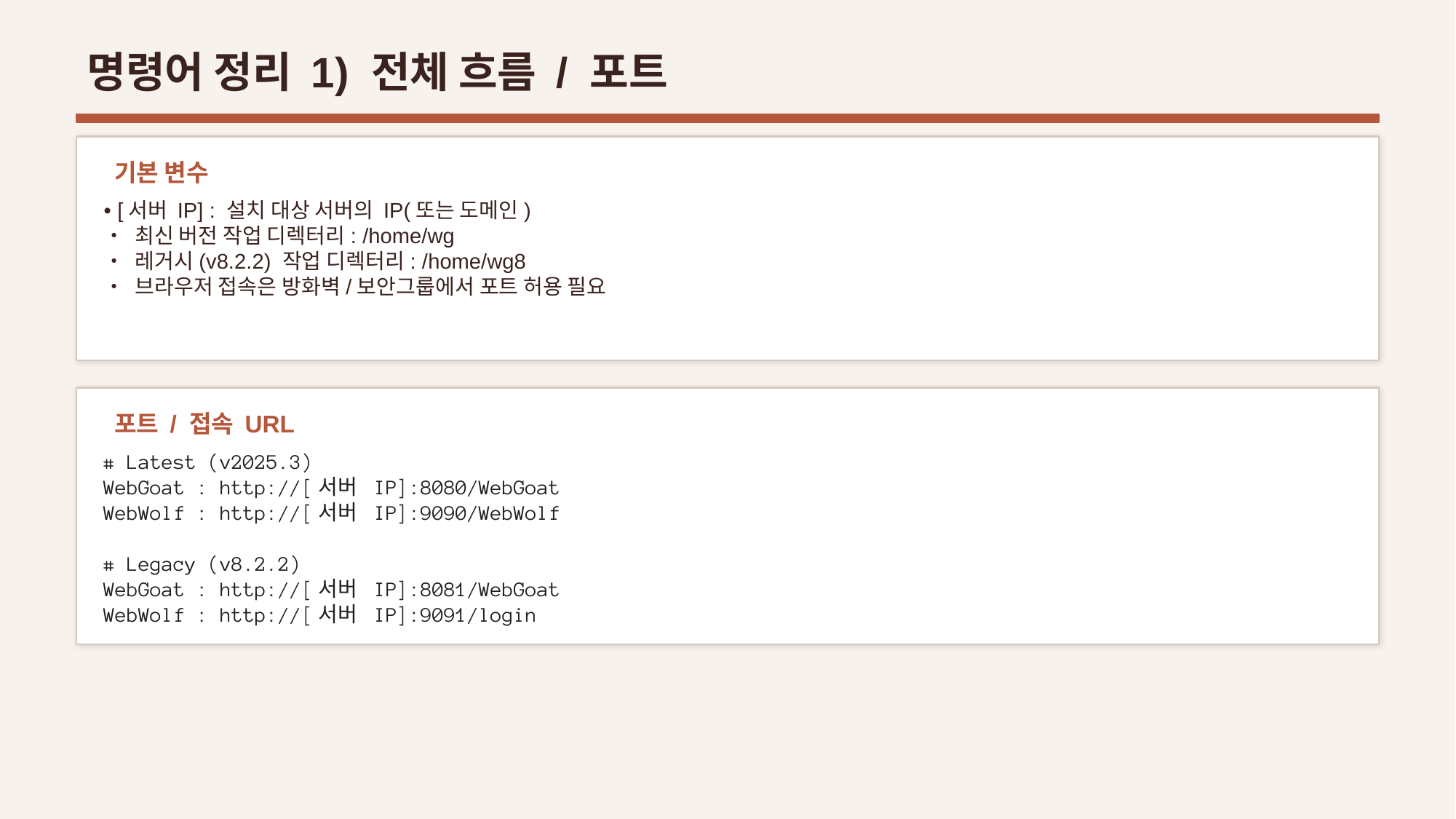

명령어 정리 1) 전체 흐름 / 포트

기본 변수
• [서버 IP] : 설치 대상 서버의 IP(또는 도메인)
• 최신 버전 작업 디렉터리: /home/wg
• 레거시(v8.2.2) 작업 디렉터리: /home/wg8
• 브라우저 접속은 방화벽/보안그룹에서 포트 허용 필요

포트 / 접속 URL
# Latest (v2025.3)
WebGoat : http://[서버 IP]:8080/WebGoat
WebWolf : http://[서버 IP]:9090/WebWolf

# Legacy (v8.2.2)
WebGoat : http://[서버 IP]:8081/WebGoat
WebWolf : http://[서버 IP]:9091/login